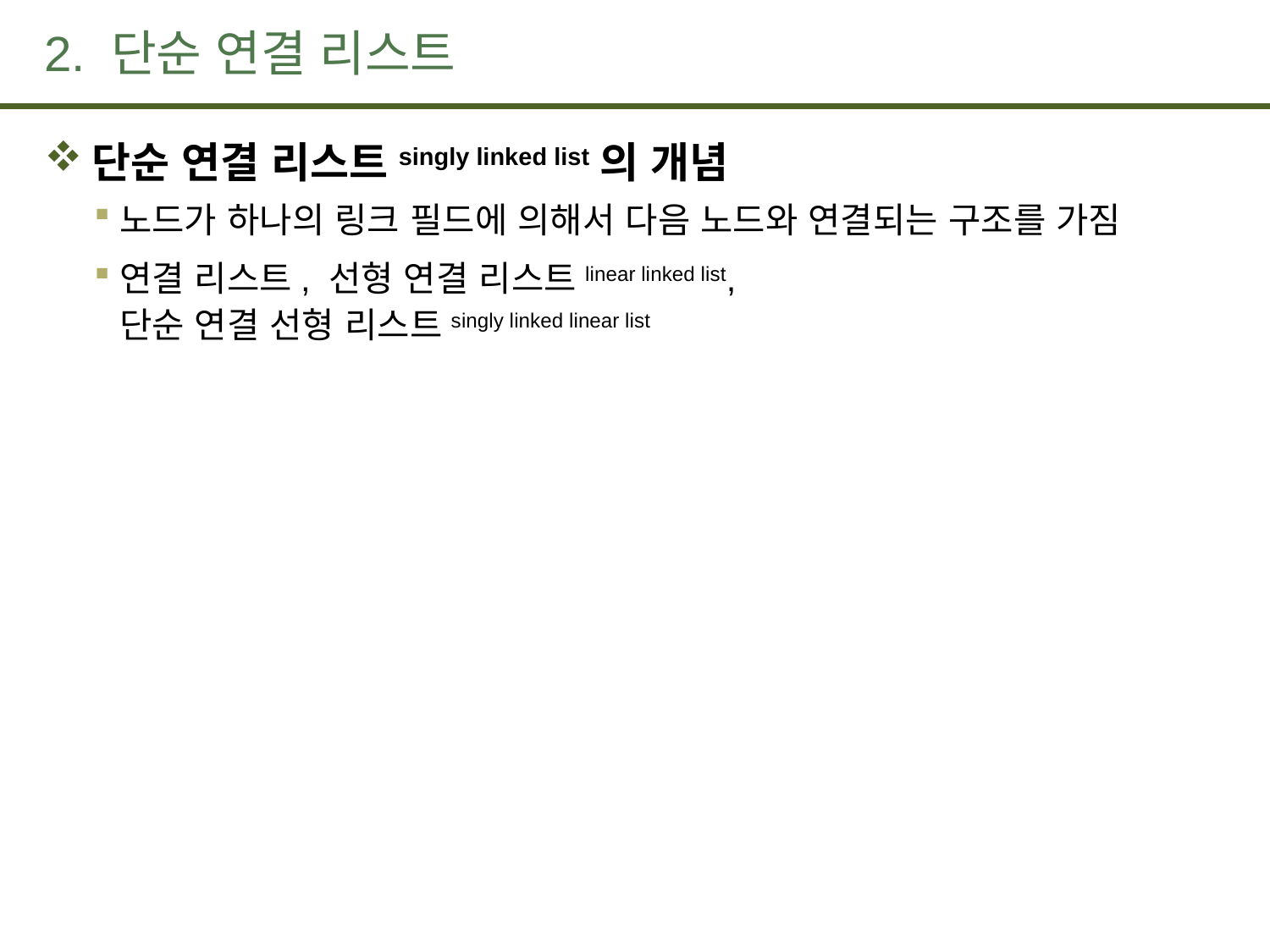

# 2. 단순 연결 리스트
단순 연결 리스트singly linked list의 개념
노드가 하나의 링크 필드에 의해서 다음 노드와 연결되는 구조를 가짐
연결 리스트, 선형 연결 리스트linear linked list,
단순 연결 선형 리스트singly linked linear list